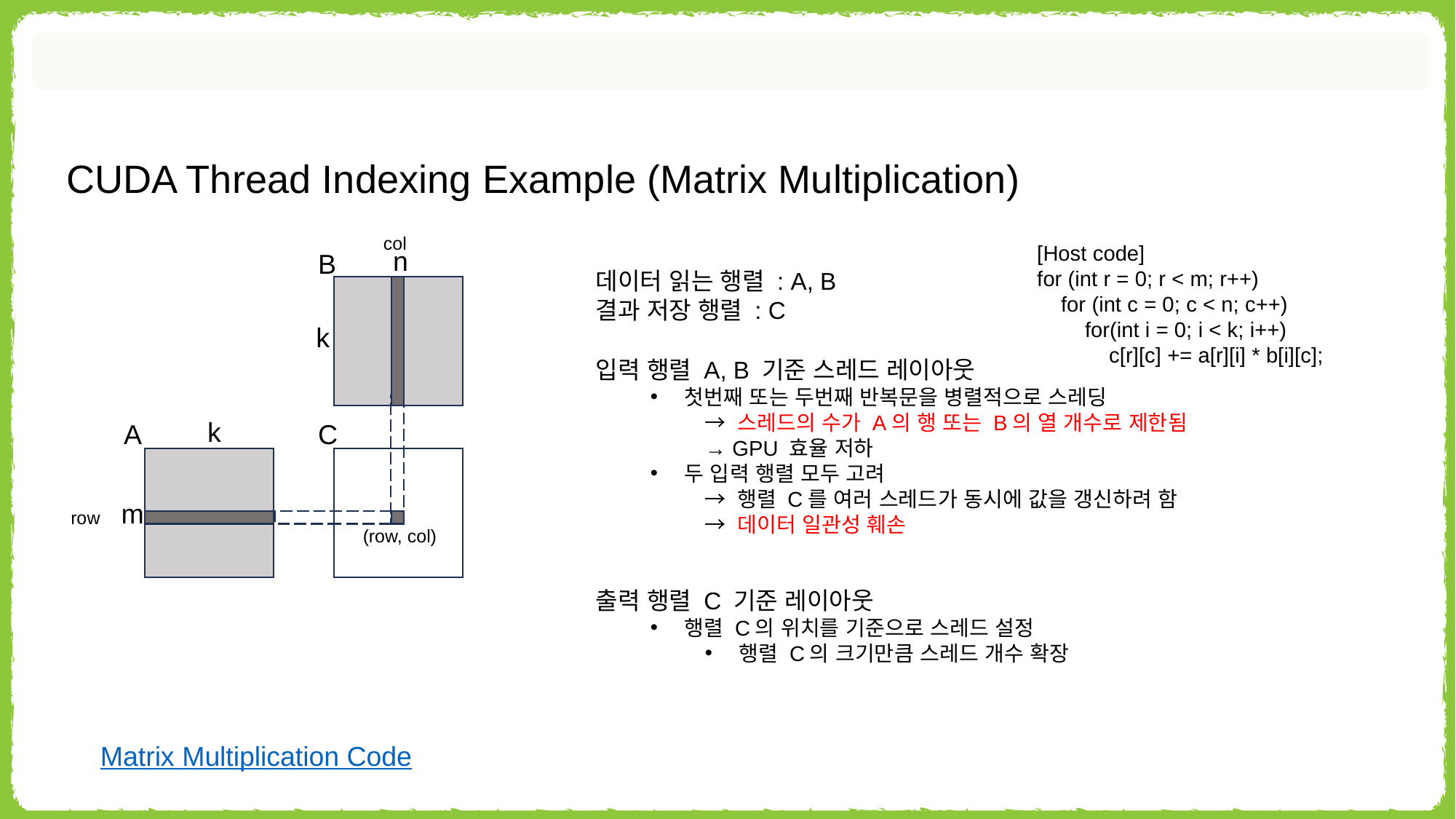

CUDA Thread Indexing Example (Matrix Multiplication)
col
[Host code]
for (int r = 0; r < m; r++)
    for (int c = 0; c < n; c++)
        for(int i = 0; i < k; i++)
            c[r][c] += a[r][i] * b[i][c];
n
B

k

k
A
C

m

데이터 읽는 행렬 : A, B
결과 저장 행렬 : C
입력 행렬 A, B 기준 스레드 레이아웃
첫번째 또는 두번째 반복문을 병렬적으로 스레딩
→ 스레드의 수가 A의 행 또는 B의 열 개수로 제한됨
→ GPU 효율 저하
두 입력 행렬 모두 고려
→ 행렬 C를 여러 스레드가 동시에 값을 갱신하려 함
→ 데이터 일관성 훼손
row
(row, col)
출력 행렬 C 기준 레이아웃
행렬 C의 위치를 기준으로 스레드 설정
행렬 C의 크기만큼 스레드 개수 확장
Matrix Multiplication Code